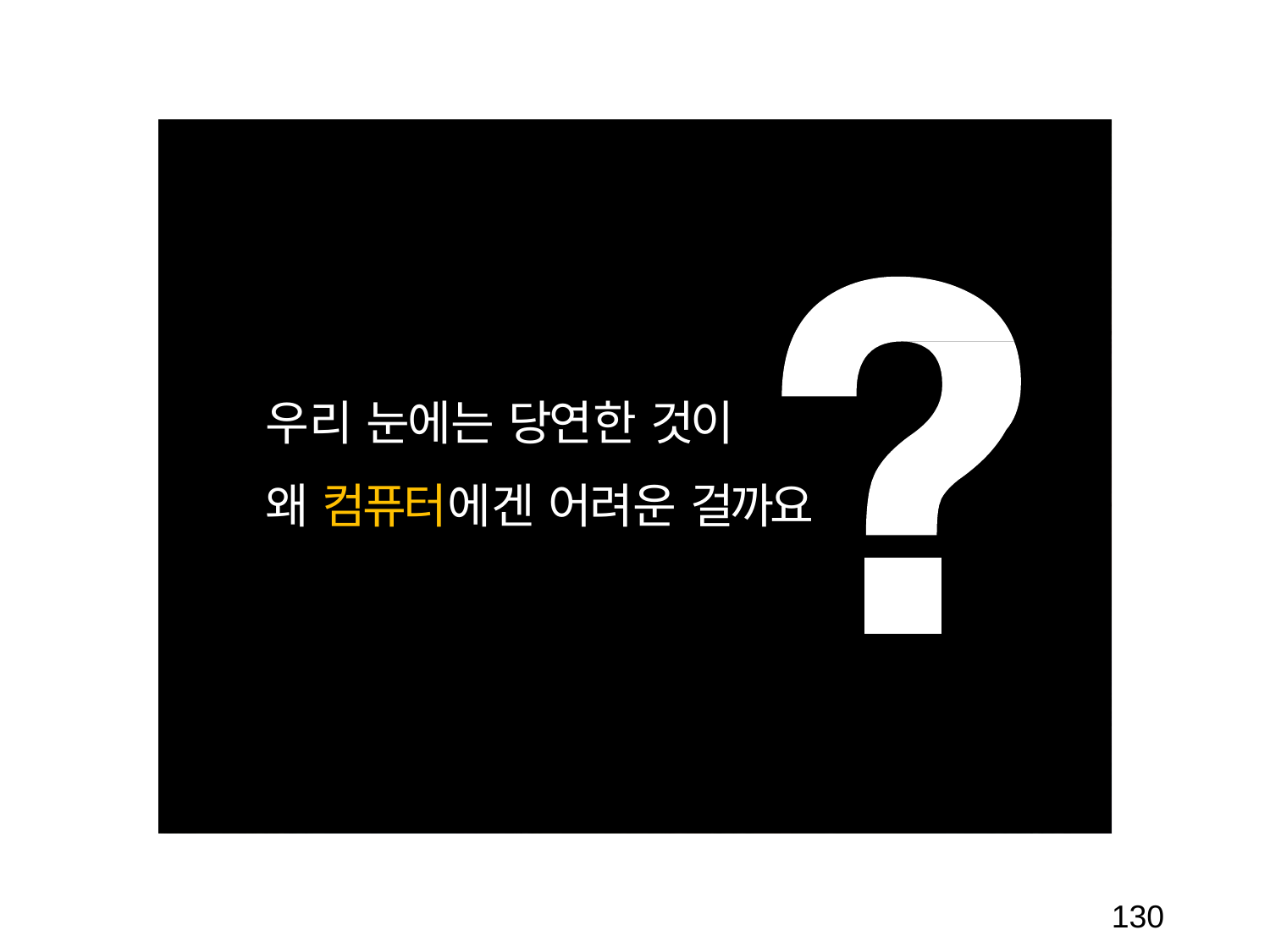

우리 눈에는 당연한 것이
왜 컴퓨터에겐 어려운 걸까요